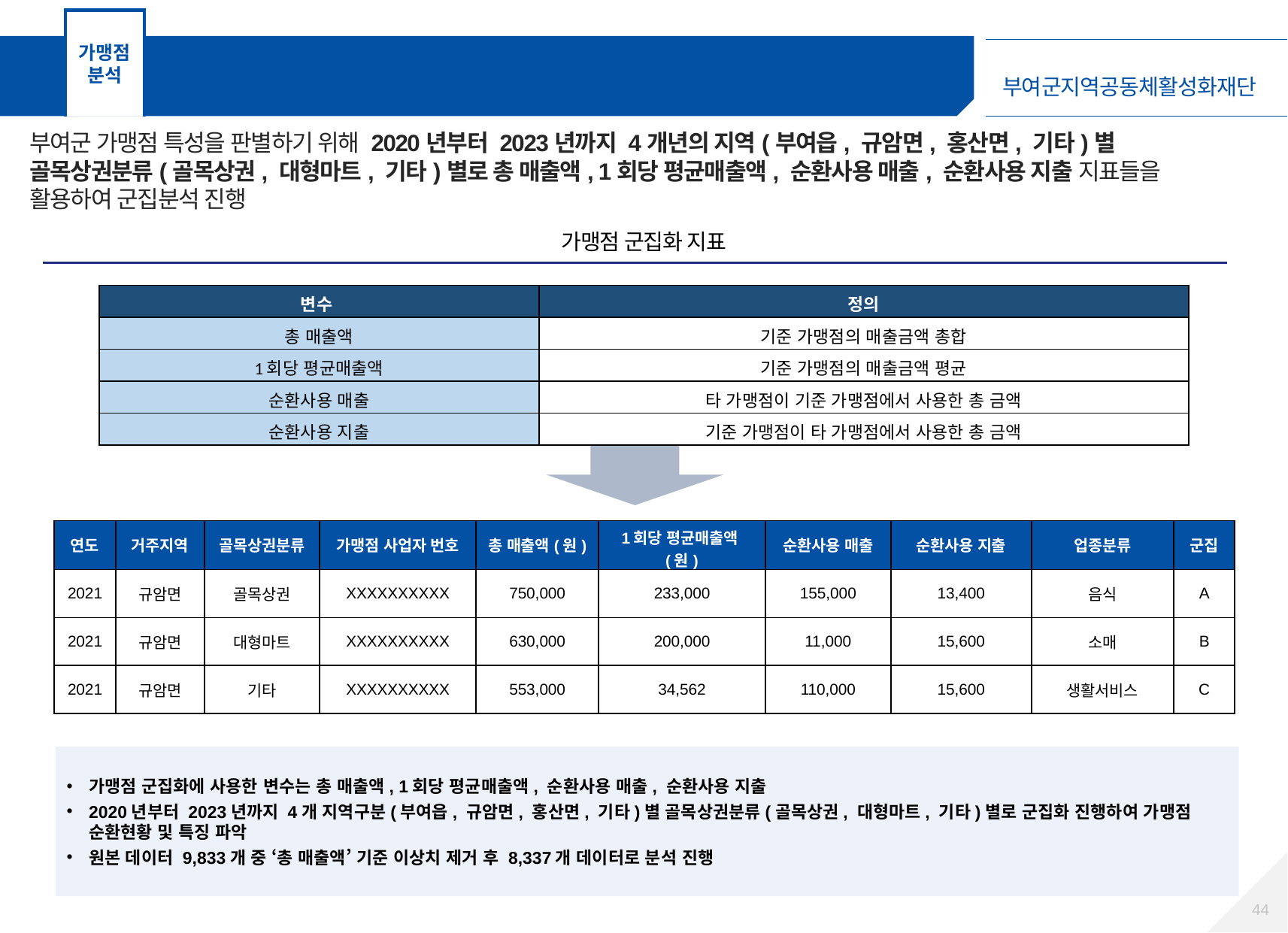

가맹점
분석
가맹점 군집분석 – 가맹점 군집화 지표
부여군 가맹점 특성을 판별하기 위해 2020년부터 2023년까지 4개년의 지역(부여읍, 규암면, 홍산면, 기타)별 골목상권분류(골목상권, 대형마트, 기타)별로 총 매출액, 1회당 평균매출액, 순환사용 매출, 순환사용 지출 지표들을 활용하여 군집분석 진행
가맹점 군집화 지표
| 변수 | 정의 |
| --- | --- |
| 총 매출액 | 기준 가맹점의 매출금액 총합 |
| 1회당 평균매출액 | 기준 가맹점의 매출금액 평균 |
| 순환사용 매출 | 타 가맹점이 기준 가맹점에서 사용한 총 금액 |
| 순환사용 지출 | 기준 가맹점이 타 가맹점에서 사용한 총 금액 |

| 연도 | 거주지역 | 골목상권분류 | 가맹점 사업자 번호 | 총 매출액(원) | 1회당 평균매출액(원) | 순환사용 매출 | 순환사용 지출 | 업종분류 | 군집 |
| --- | --- | --- | --- | --- | --- | --- | --- | --- | --- |
| 2021 | 규암면 | 골목상권 | XXXXXXXXXX | 750,000 | 233,000 | 155,000 | 13,400 | 음식 | A |
| 2021 | 규암면 | 대형마트 | XXXXXXXXXX | 630,000 | 200,000 | 11,000 | 15,600 | 소매 | B |
| 2021 | 규암면 | 기타 | XXXXXXXXXX | 553,000 | 34,562 | 110,000 | 15,600 | 생활서비스 | C |
가맹점 군집화에 사용한 변수는 총 매출액, 1회당 평균매출액, 순환사용 매출, 순환사용 지출
2020년부터 2023년까지 4개 지역구분(부여읍, 규암면, 홍산면, 기타)별 골목상권분류(골목상권, 대형마트, 기타)별로 군집화 진행하여 가맹점 순환현황 및 특징 파악
원본 데이터 9,833개 중 ‘총 매출액’ 기준 이상치 제거 후 8,337개 데이터로 분석 진행
44